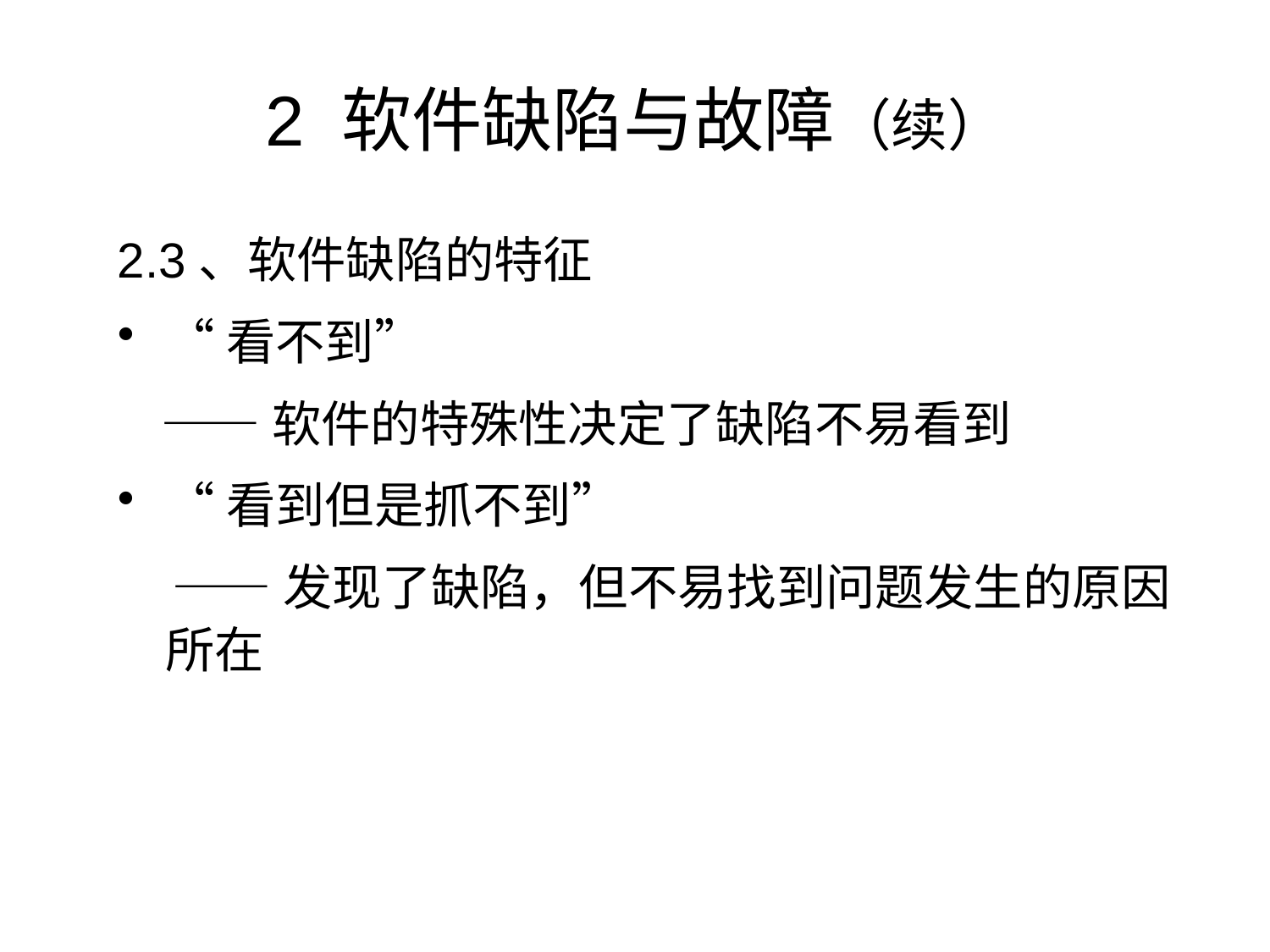

# 2 软件缺陷与故障（续）
2.3、软件缺陷的特征
“看不到”
    ——软件的特殊性决定了缺陷不易看到
“看到但是抓不到”
     ——发现了缺陷，但不易找到问题发生的原因所在